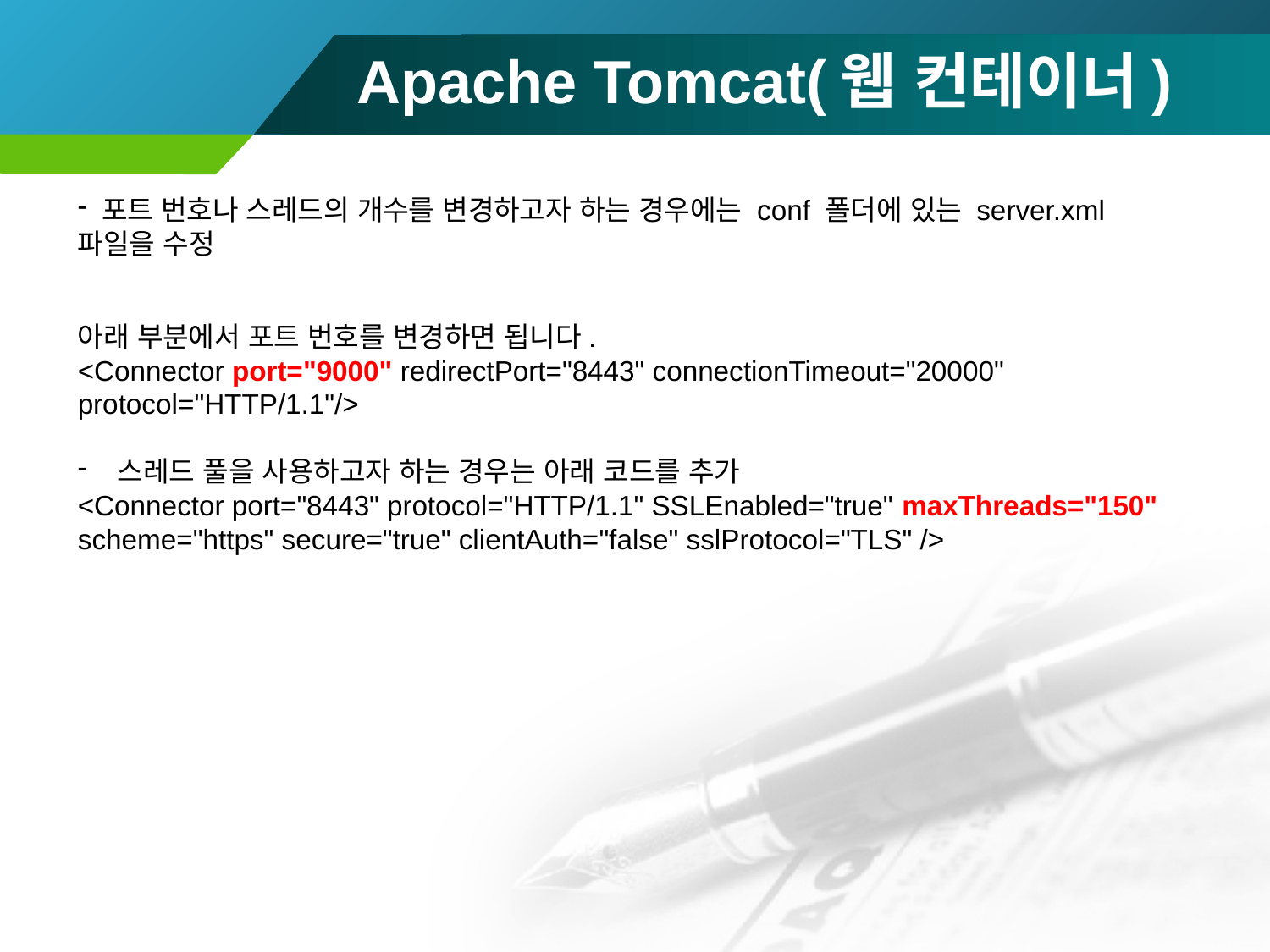

# Apache Tomcat(웹 컨테이너)
 포트 번호나 스레드의 개수를 변경하고자 하는 경우에는 conf 폴더에 있는 server.xml 파일을 수정

아래 부분에서 포트 번호를 변경하면 됩니다.
<Connector port="9000" redirectPort="8443" connectionTimeout="20000" protocol="HTTP/1.1"/>

스레드 풀을 사용하고자 하는 경우는 아래 코드를 추가
<Connector port="8443" protocol="HTTP/1.1" SSLEnabled="true" maxThreads="150" scheme="https" secure="true" clientAuth="false" sslProtocol="TLS" />